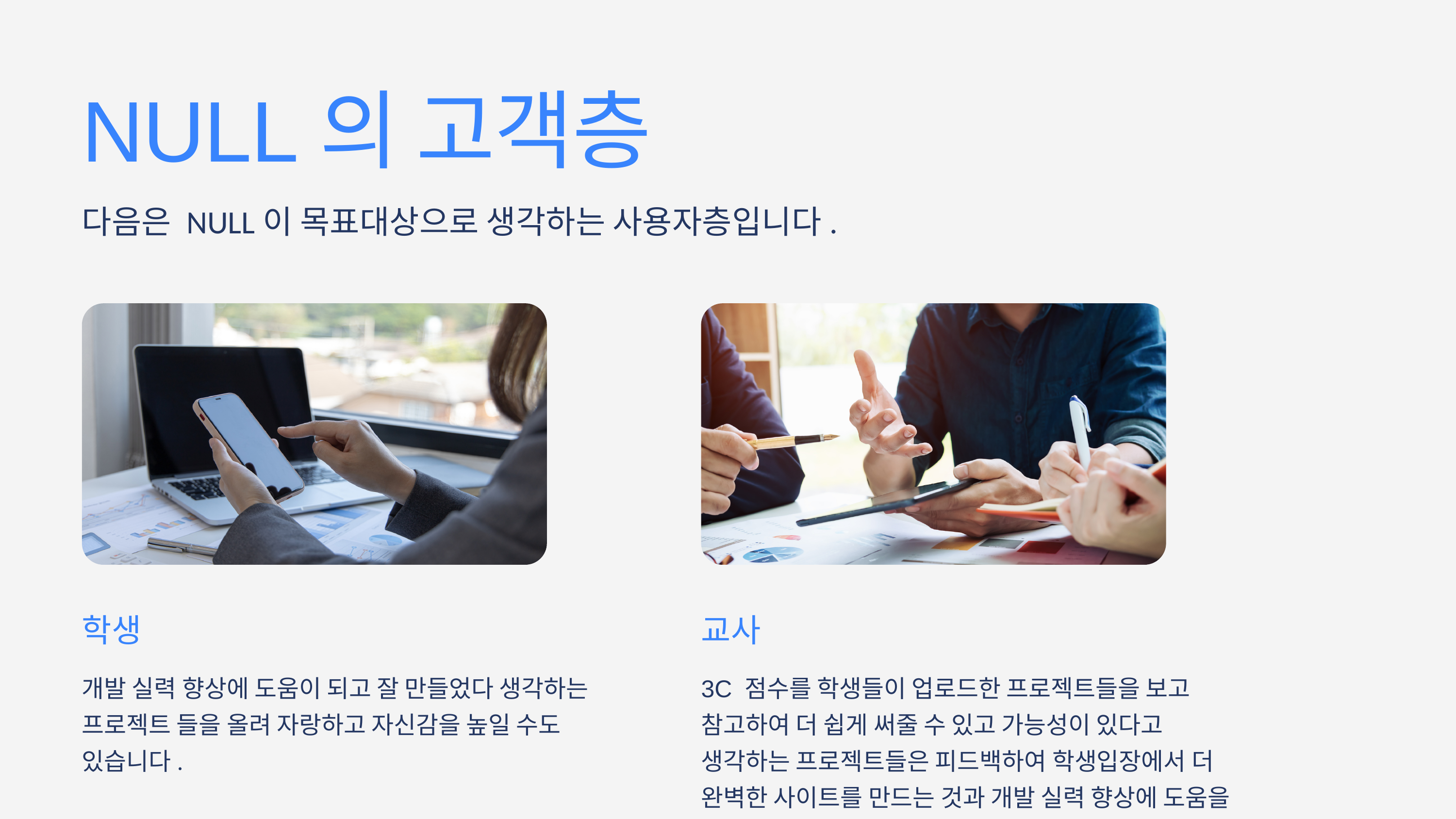

NULL의 고객층
다음은 NULL이 목표대상으로 생각하는 사용자층입니다.

학생
개발 실력 향상에 도움이 되고 잘 만들었다 생각하는
프로젝트 들을 올려 자랑하고 자신감을 높일 수도 있습니다.
교사
3C 점수를 학생들이 업로드한 프로젝트들을 보고 참고하여 더 쉽게 써줄 수 있고 가능성이 있다고 생각하는 프로젝트들은 피드백하여 학생입장에서 더 완벽한 사이트를 만드는 것과 개발 실력 향상에 도움을 줄 수 있습니다.